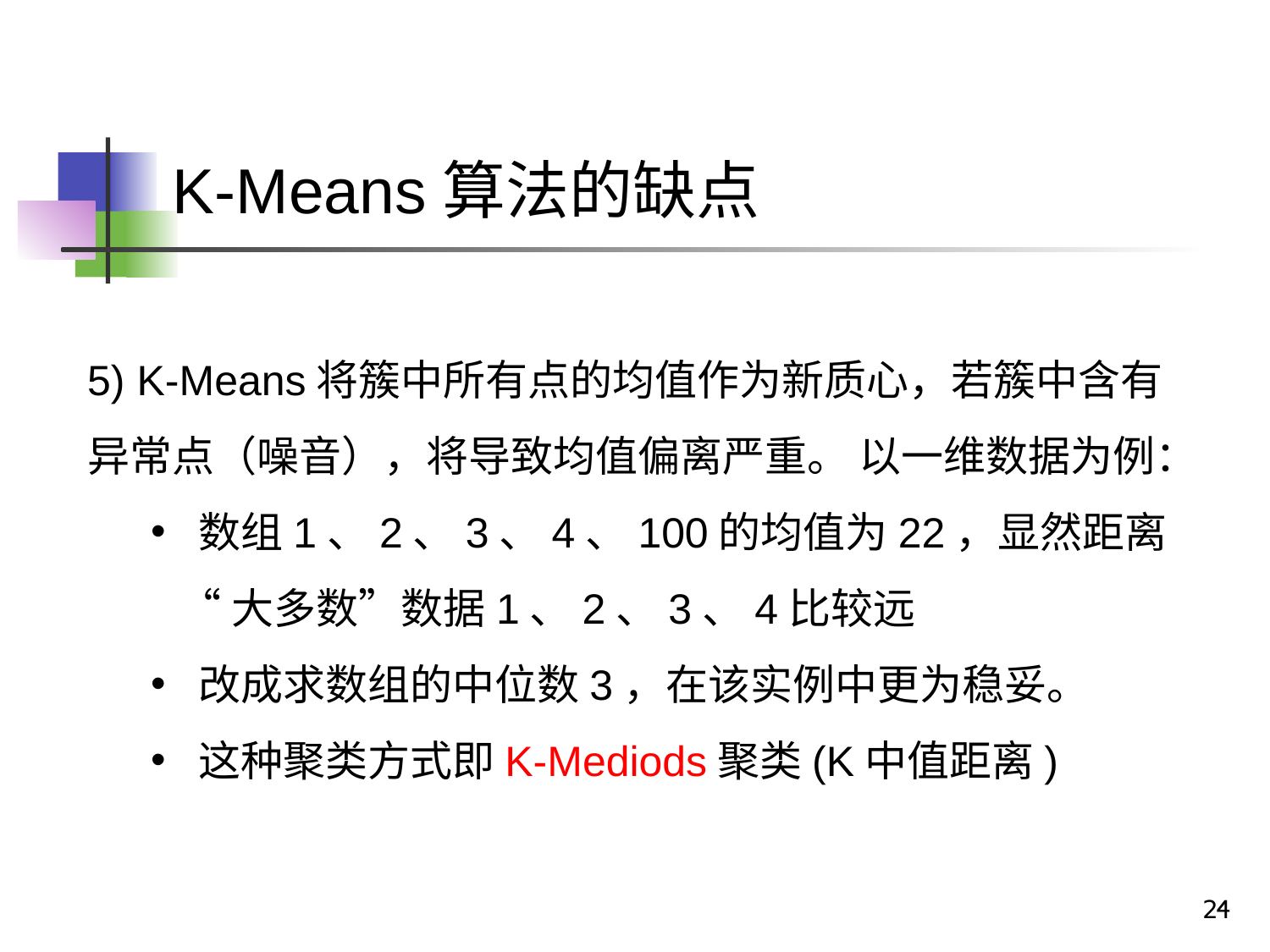

# K-Means算法的缺点
5) K-Means将簇中所有点的均值作为新质心，若簇中含有异常点（噪音），将导致均值偏离严重。 以一维数据为例：
数组1、2、3、4、100的均值为22，显然距离
   “大多数”数据1、2、3、4比较远
改成求数组的中位数3，在该实例中更为稳妥。
这种聚类方式即K-Mediods聚类(K中值距离)
24